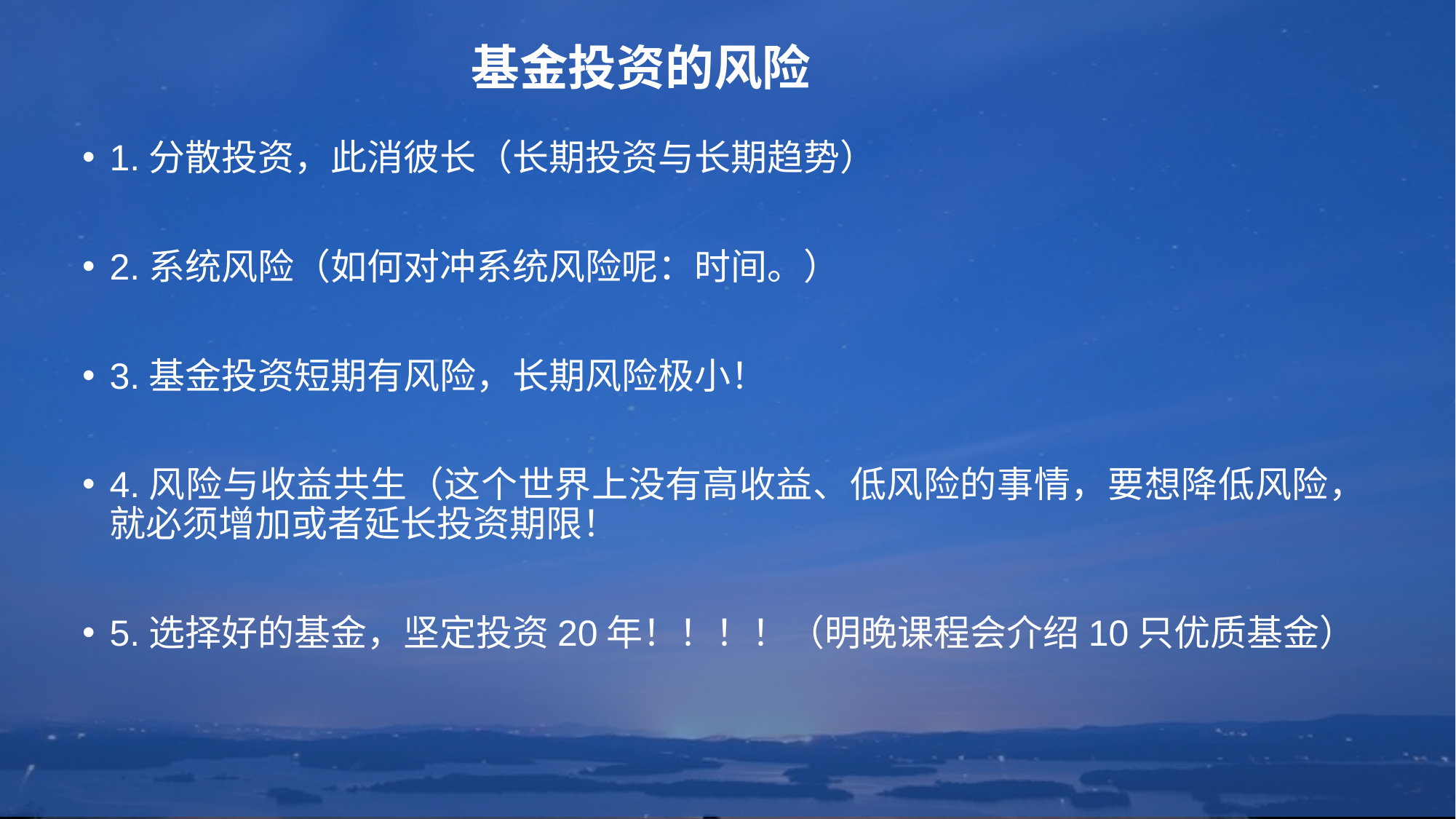

# 基金投资的风险
1.分散投资，此消彼长（长期投资与长期趋势）

2.系统风险（如何对冲系统风险呢：时间。）

3.基金投资短期有风险，长期风险极小！

4.风险与收益共生（这个世界上没有高收益、低风险的事情，要想降低风险，就必须增加或者延长投资期限！

5.选择好的基金，坚定投资20年！！！！（明晚课程会介绍10只优质基金）